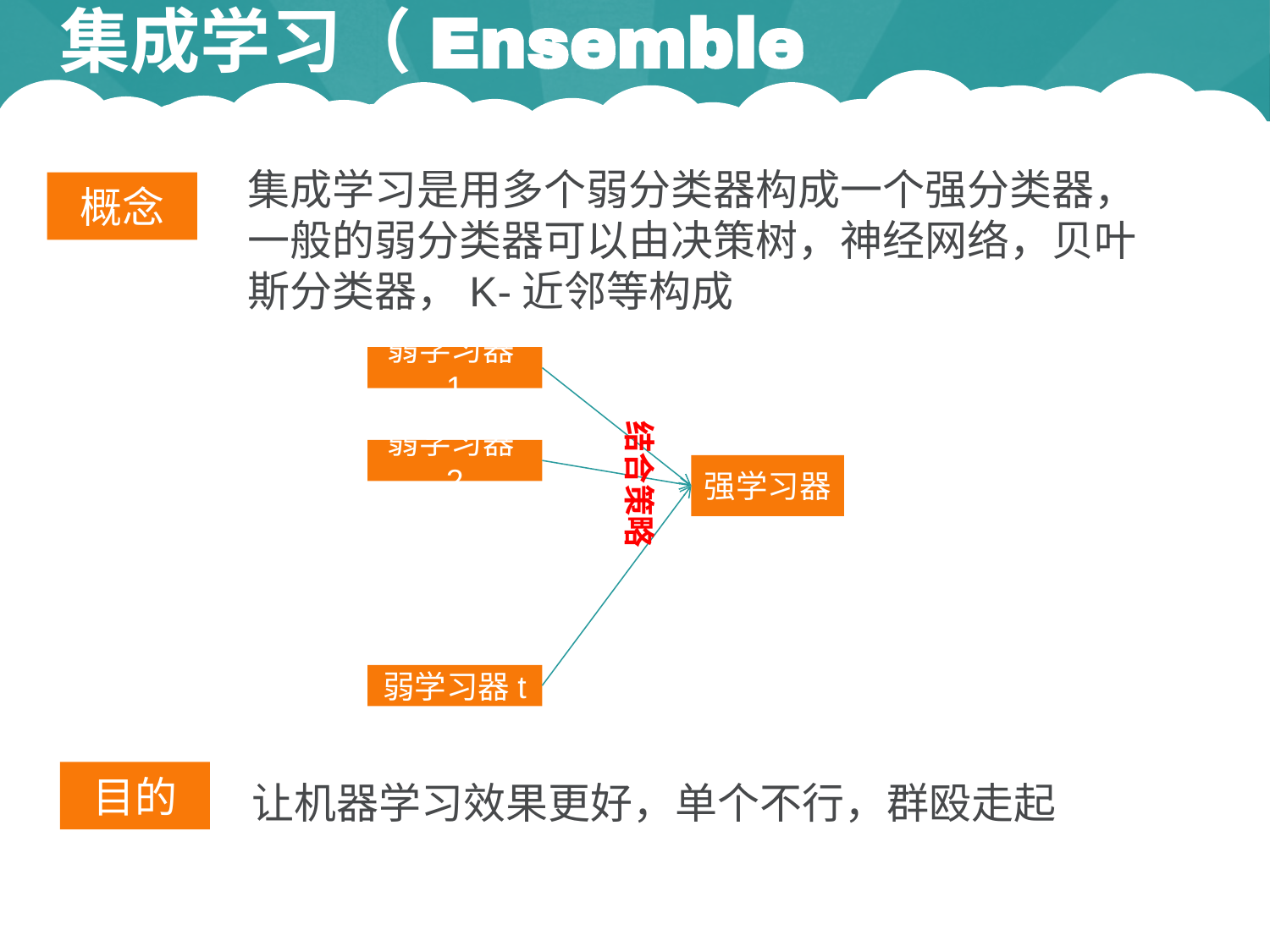

集成学习（Ensemble Learning）
集成学习是用多个弱分类器构成一个强分类器，一般的弱分类器可以由决策树，神经网络，贝叶斯分类器，K-近邻等构成
概念
弱学习器1
弱学习器2
强学习器
弱学习器t
结合策略
目的
让机器学习效果更好，单个不行，群殴走起